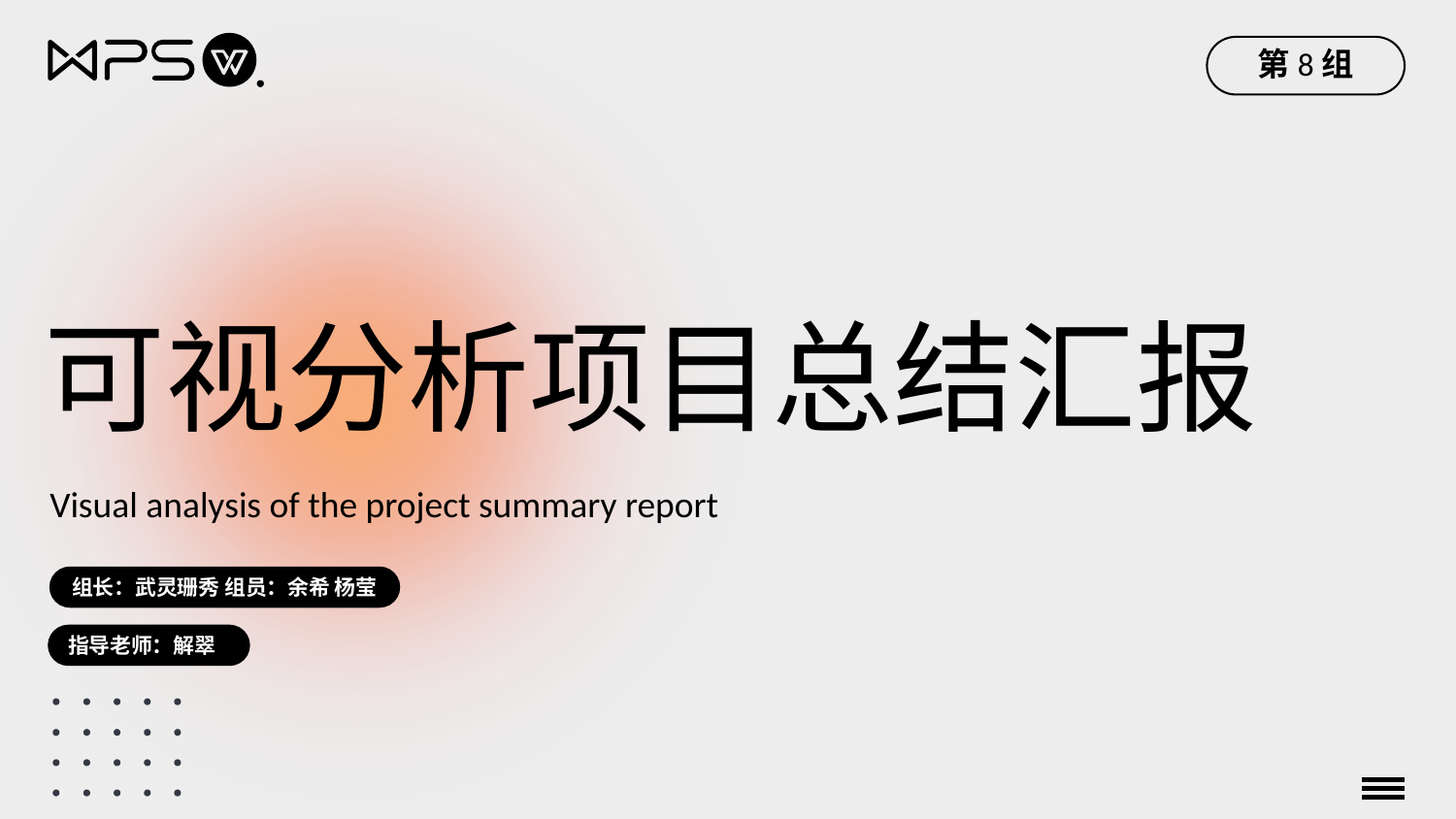

第8组

可视分析项目总结汇报
Visual analysis of the project summary report
组长：武灵珊秀 组员：余希 杨莹
指导老师：解翠